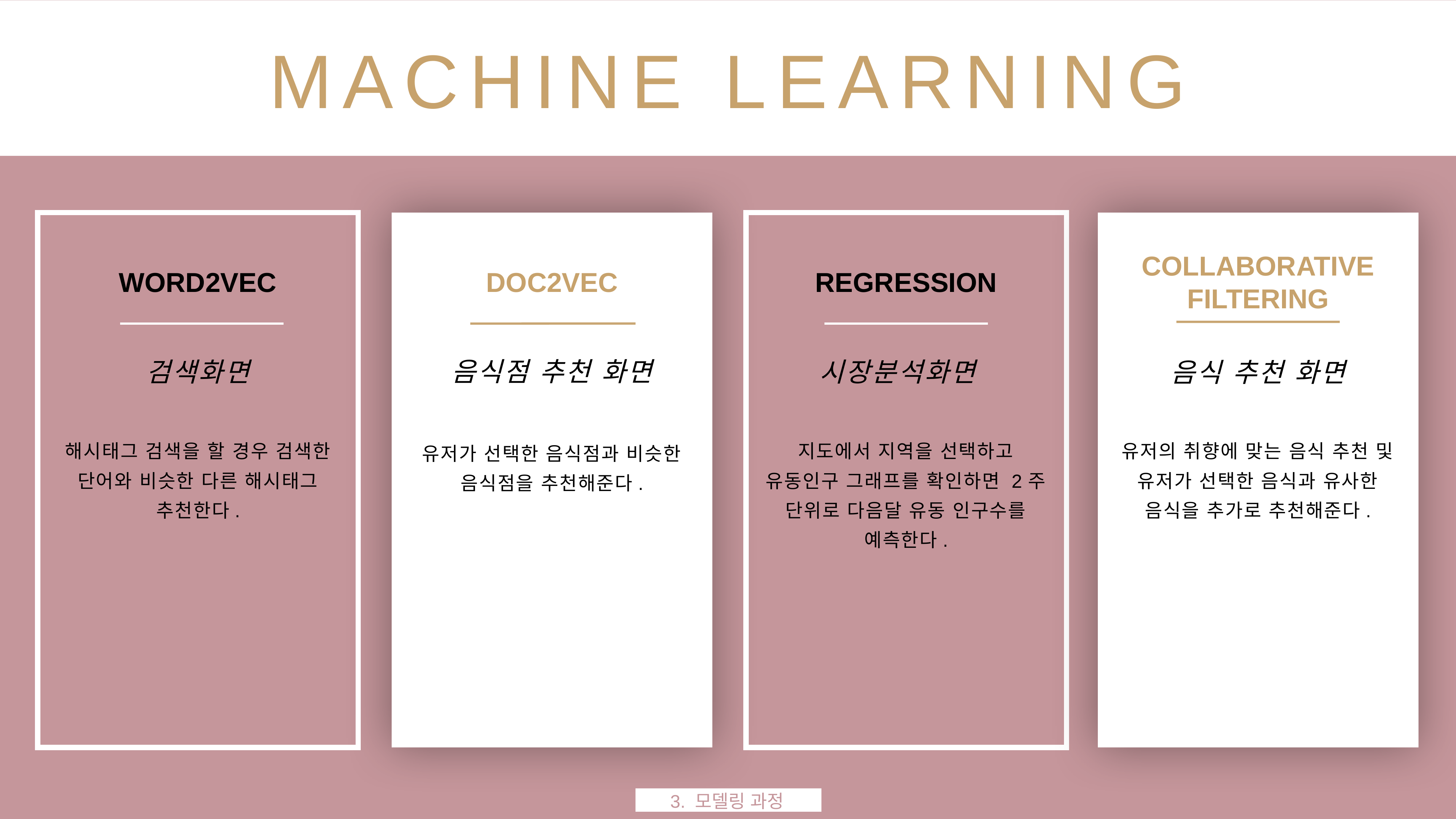

Machine Learning

Word2vec
doc2vec
regression
Collaborative
filtering

검색화면
음식점 추천 화면
시장분석화면
음식 추천 화면
해시태그 검색을 할 경우 검색한 단어와 비슷한 다른 해시태그 추천한다.
지도에서 지역을 선택하고 유동인구 그래프를 확인하면 2주 단위로 다음달 유동 인구수를 예측한다.
유저의 취향에 맞는 음식 추천 및 유저가 선택한 음식과 유사한 음식을 추가로 추천해준다.
유저가 선택한 음식점과 비슷한 음식점을 추천해준다.
3. 모델링 과정